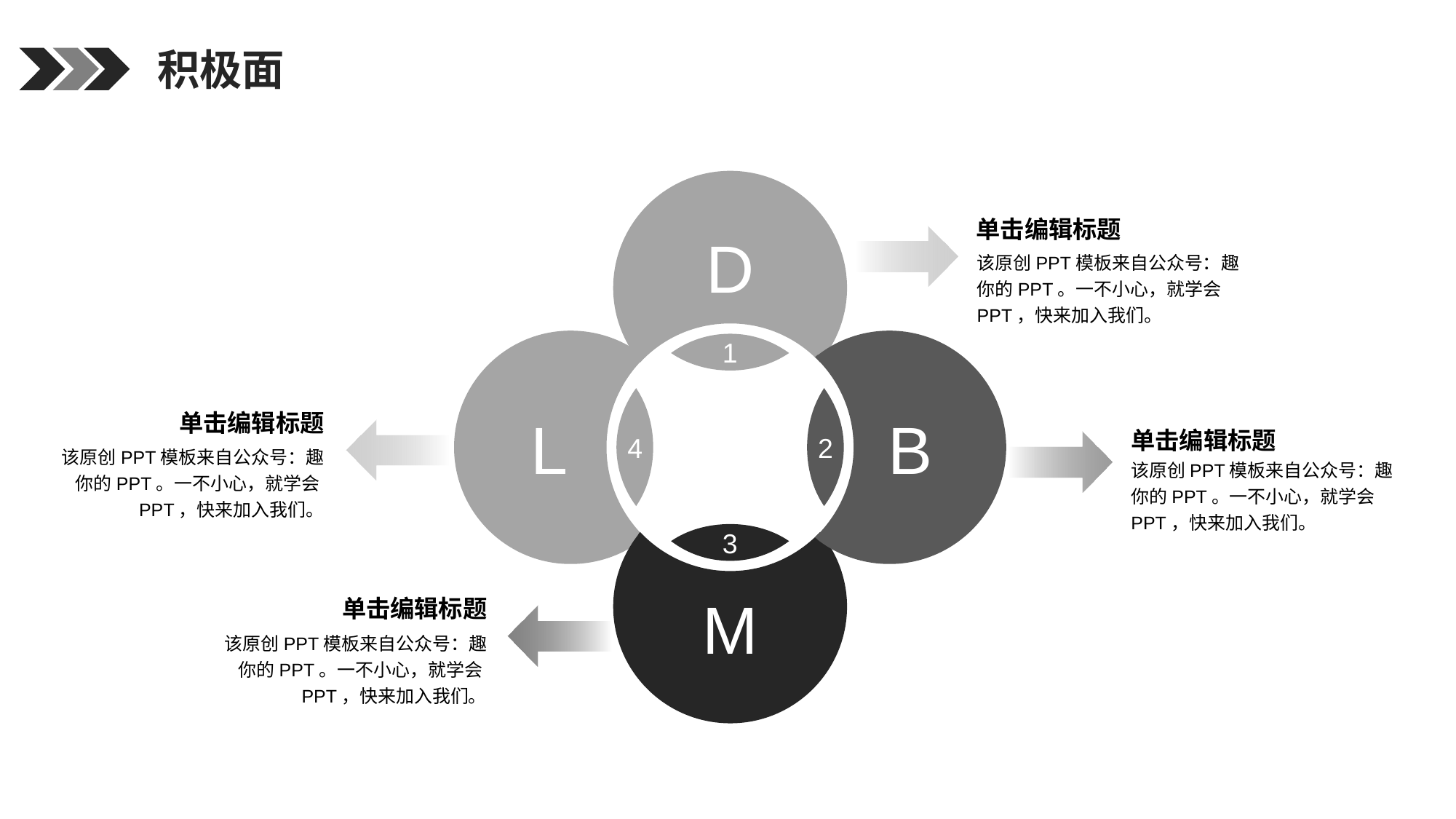

积极面

D
单击编辑标题

该原创PPT模板来自公众号：趣你的PPT。一不小心，就学会PPT，快来加入我们。
L
B
1
4
2
单击编辑标题

单击编辑标题

该原创PPT模板来自公众号：趣你的PPT。一不小心，就学会PPT，快来加入我们。
该原创PPT模板来自公众号：趣你的PPT。一不小心，就学会PPT，快来加入我们。
3
M
单击编辑标题

该原创PPT模板来自公众号：趣你的PPT。一不小心，就学会PPT，快来加入我们。